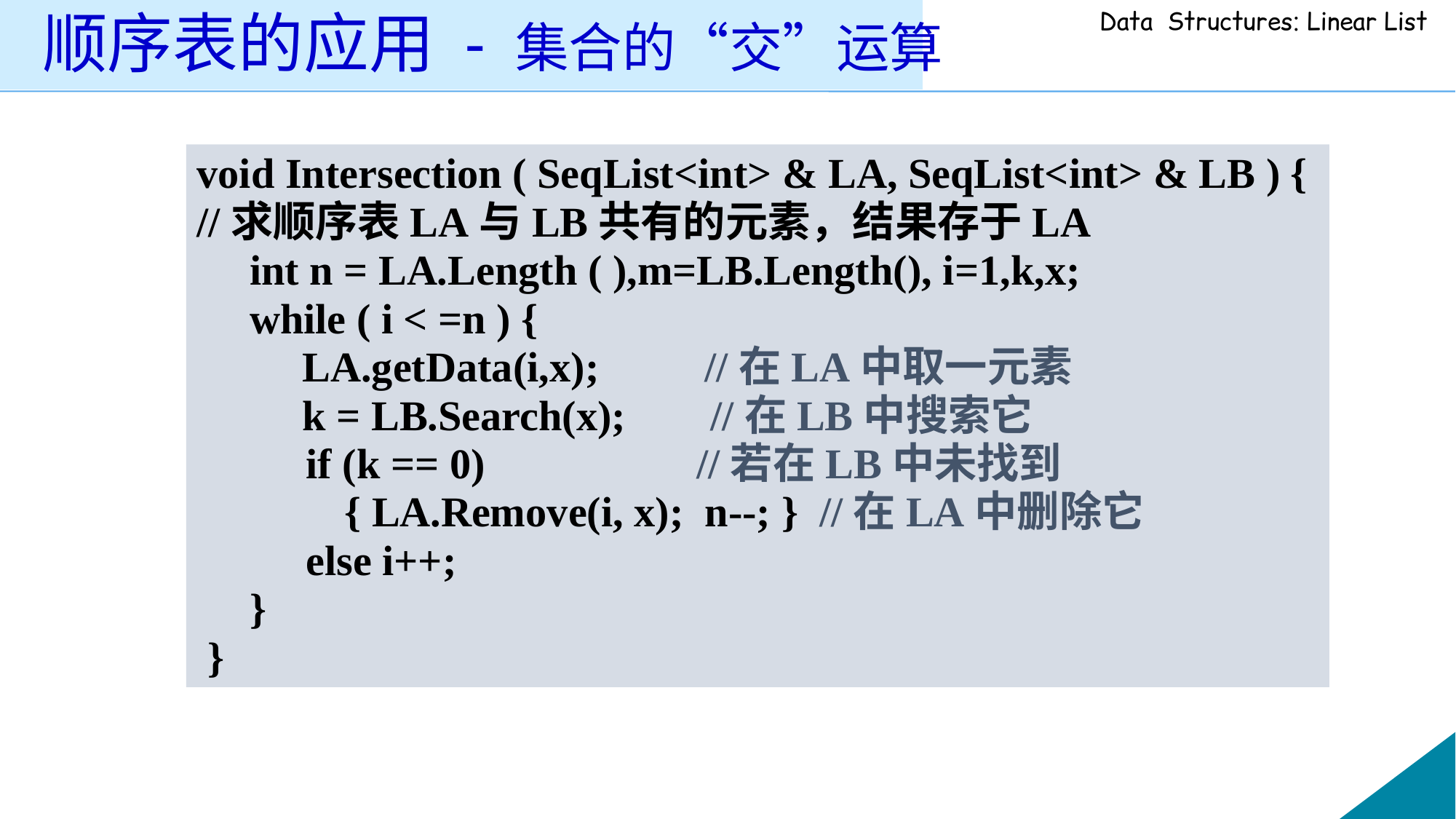

# 顺序表的应用 - 集合的“交”运算
void Intersection ( SeqList<int> & LA, SeqList<int> & LB ) {
//求顺序表LA与LB共有的元素，结果存于LA
     int n = LA.Length ( ),m=LB.Length(), i=1,k,x;
     while ( i < =n ) {
          LA.getData(i,x);          //在LA中取一元素
          k = LB.Search(x);        //在LB中搜索它
	if (k == 0) 		      //若在LB中未找到
              { LA.Remove(i, x);  n--; }  //在LA中删除它
	else i++;
     }
 }